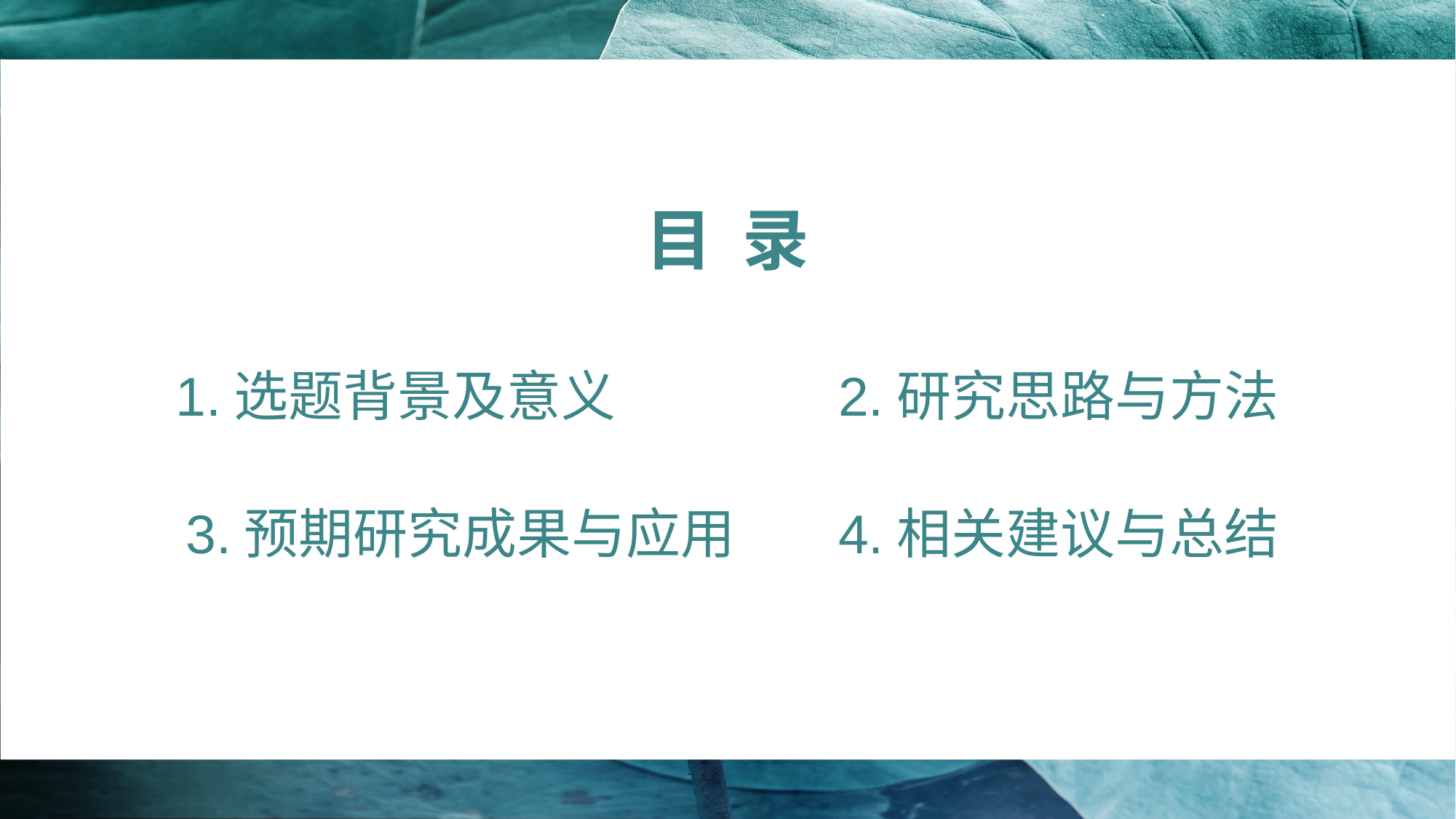

目  录
1.选题背景及意义
2.研究思路与方法
3.预期研究成果与应用
4.相关建议与总结